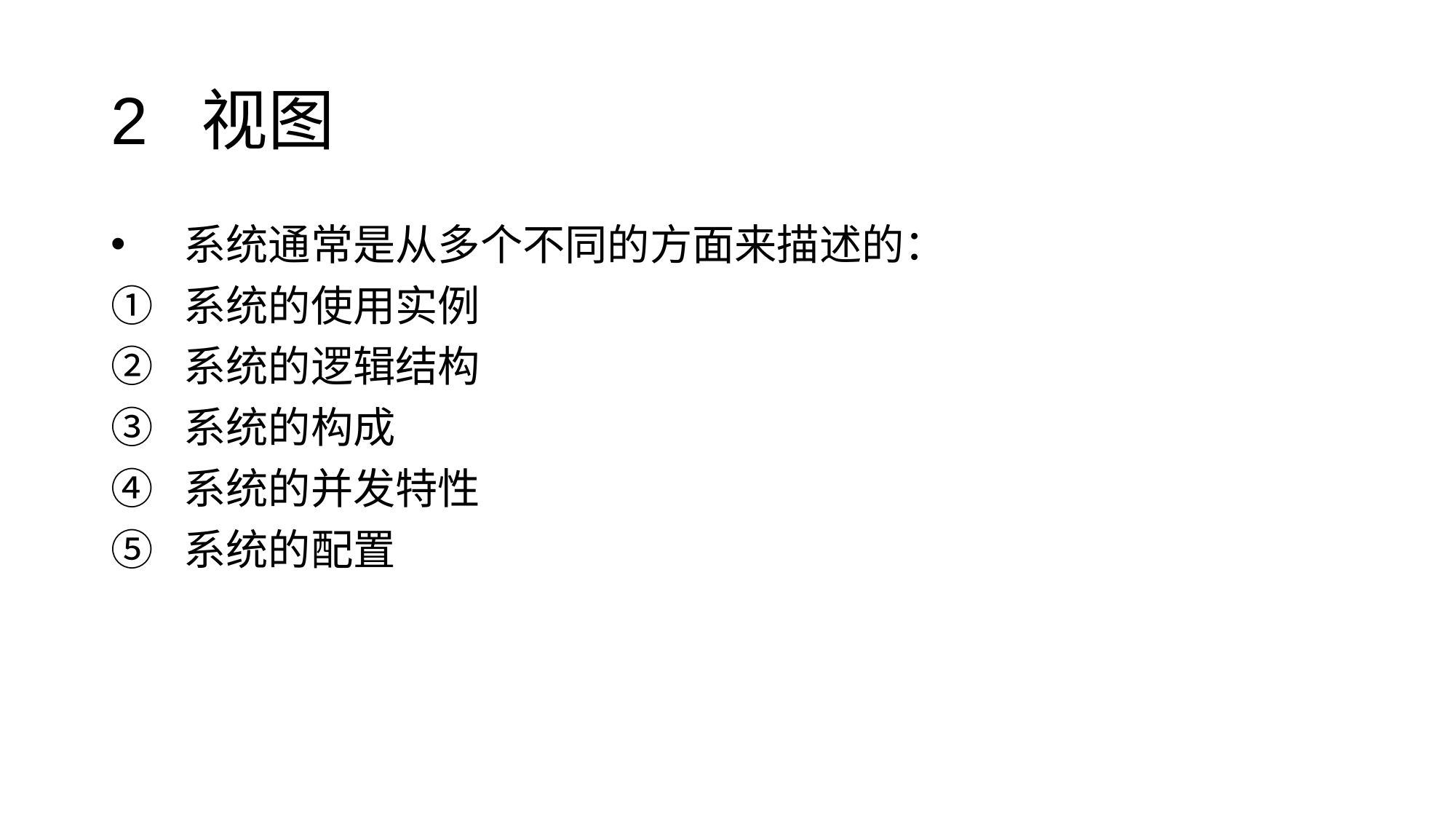

# 2  视图
系统通常是从多个不同的方面来描述的：
系统的使用实例
系统的逻辑结构
系统的构成
系统的并发特性
系统的配置